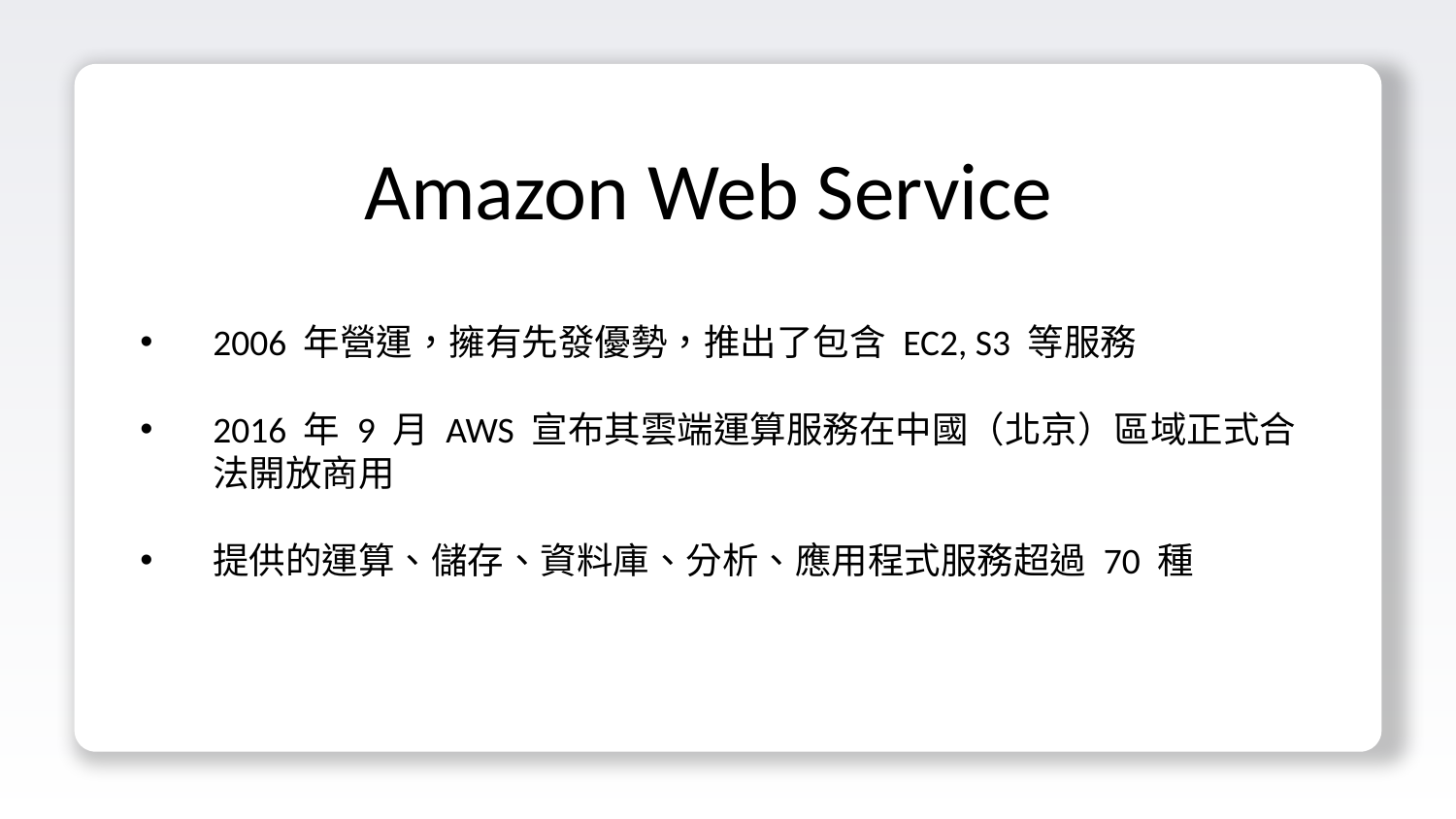

Amazon Web Service
2006 年營運，擁有先發優勢，推出了包含 EC2, S3 等服務

2016 年 9 月 AWS 宣布其雲端運算服務在中國（北京）區域正式合法開放商用

提供的運算、儲存、資料庫、分析、應用程式服務超過 70 種